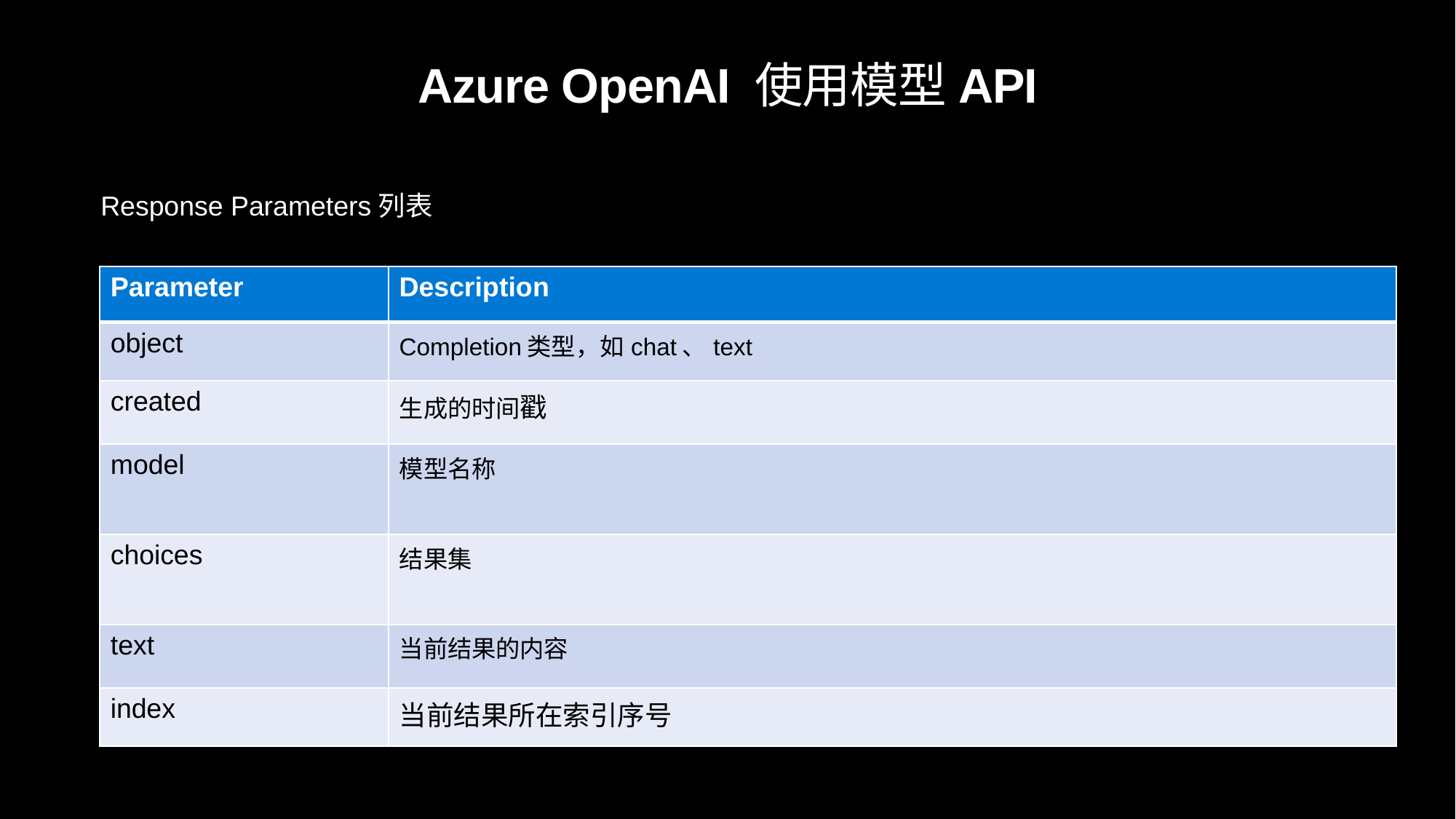

# Azure OpenAI 使用模型API
Response Parameters列表

| Parameter | Description |
| --- | --- |
| object | Completion类型，如chat、text |
| created | 生成的时间戳 |
| model | 模型名称 |
| choices | 结果集 |
| text | 当前结果的内容 |
| index | 当前结果所在索引序号 |
Microsoft Confidential
9